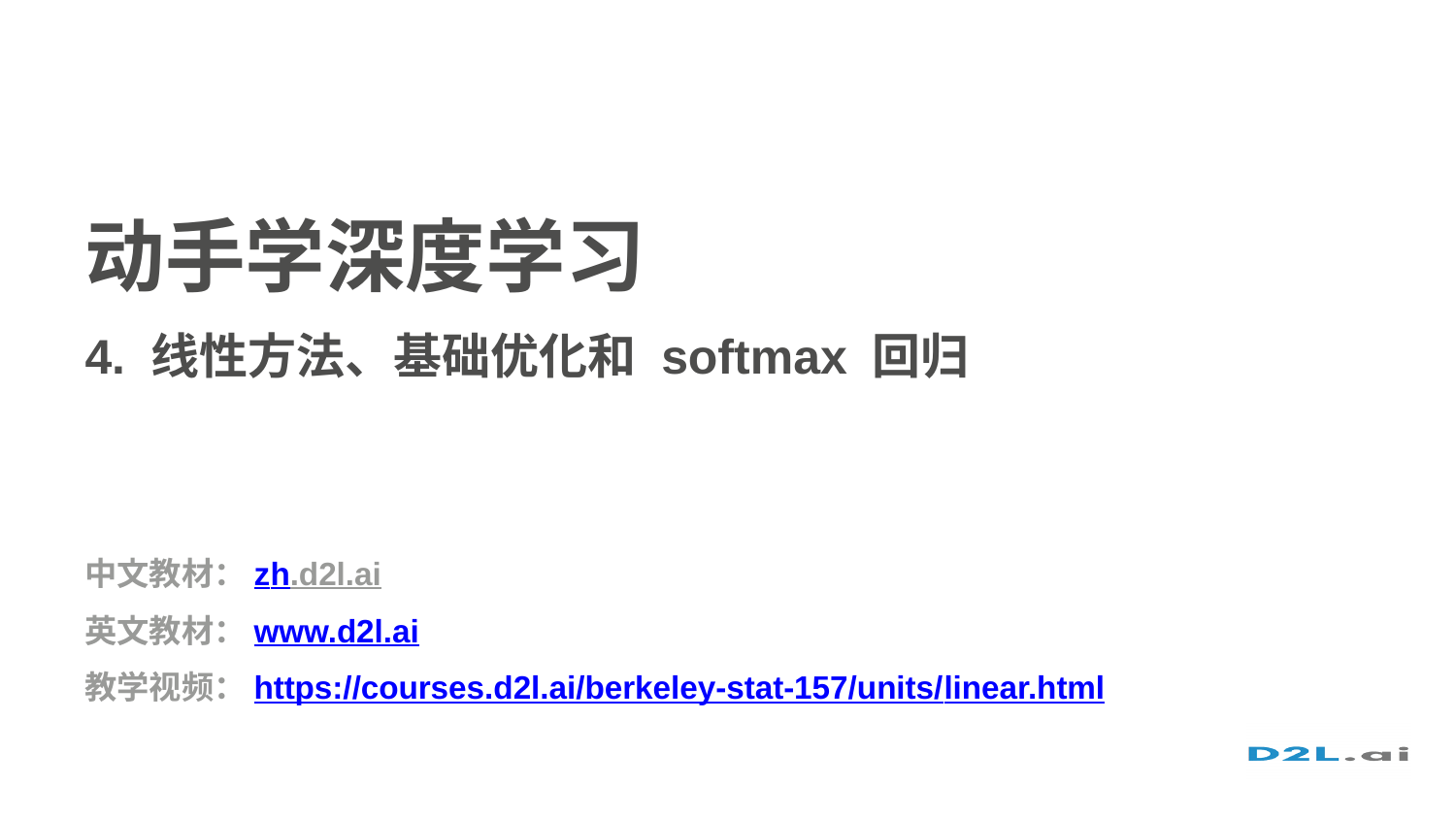

动手学深度学习
4. 线性方法、基础优化和 softmax 回归

中文教材：zh.d2l.ai
英文教材：www.d2l.ai
教学视频：https://courses.d2l.ai/berkeley-stat-157/units/linear.html